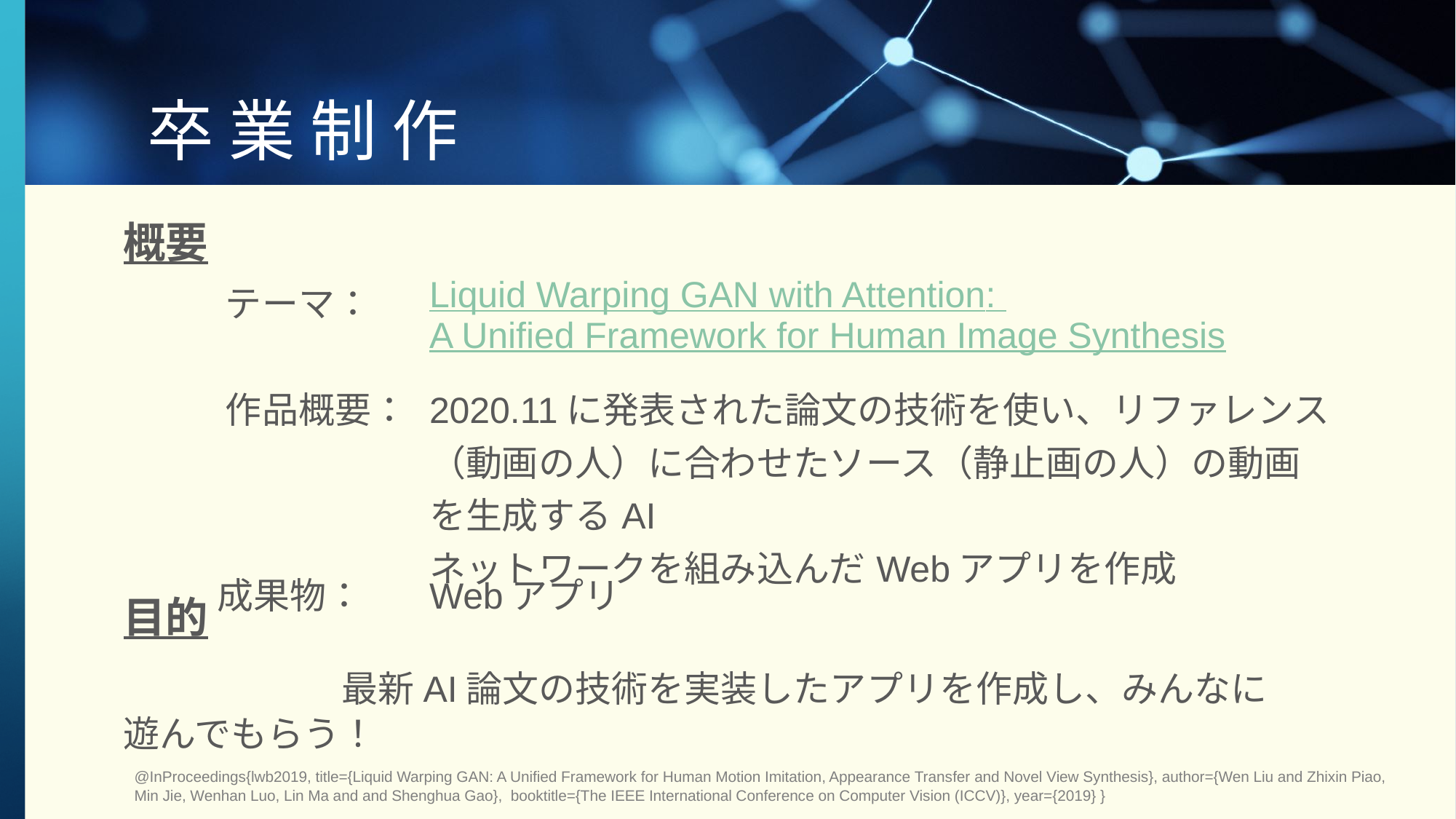

# 卒 業 制 作
概要

目的
		最新AI論文の技術を実装したアプリを作成し、みんなに遊んでもらう！

| テーマ： | Liquid Warping GAN with Attention: A Unified Framework for Human Image Synthesis |
| --- | --- |
| 作品概要： | 2020.11に発表された論文の技術を使い、リファレンス（動画の人）に合わせたソース（静止画の人）の動画を生成するAI ネットワークを組み込んだWebアプリを作成 |
| 成果物： | Webアプリ |

@InProceedings{lwb2019, title={Liquid Warping GAN: A Unified Framework for Human Motion Imitation, Appearance Transfer and Novel View Synthesis}, author={Wen Liu and Zhixin Piao, Min Jie, Wenhan Luo, Lin Ma and and Shenghua Gao},  booktitle={The IEEE International Conference on Computer Vision (ICCV)}, year={2019} }